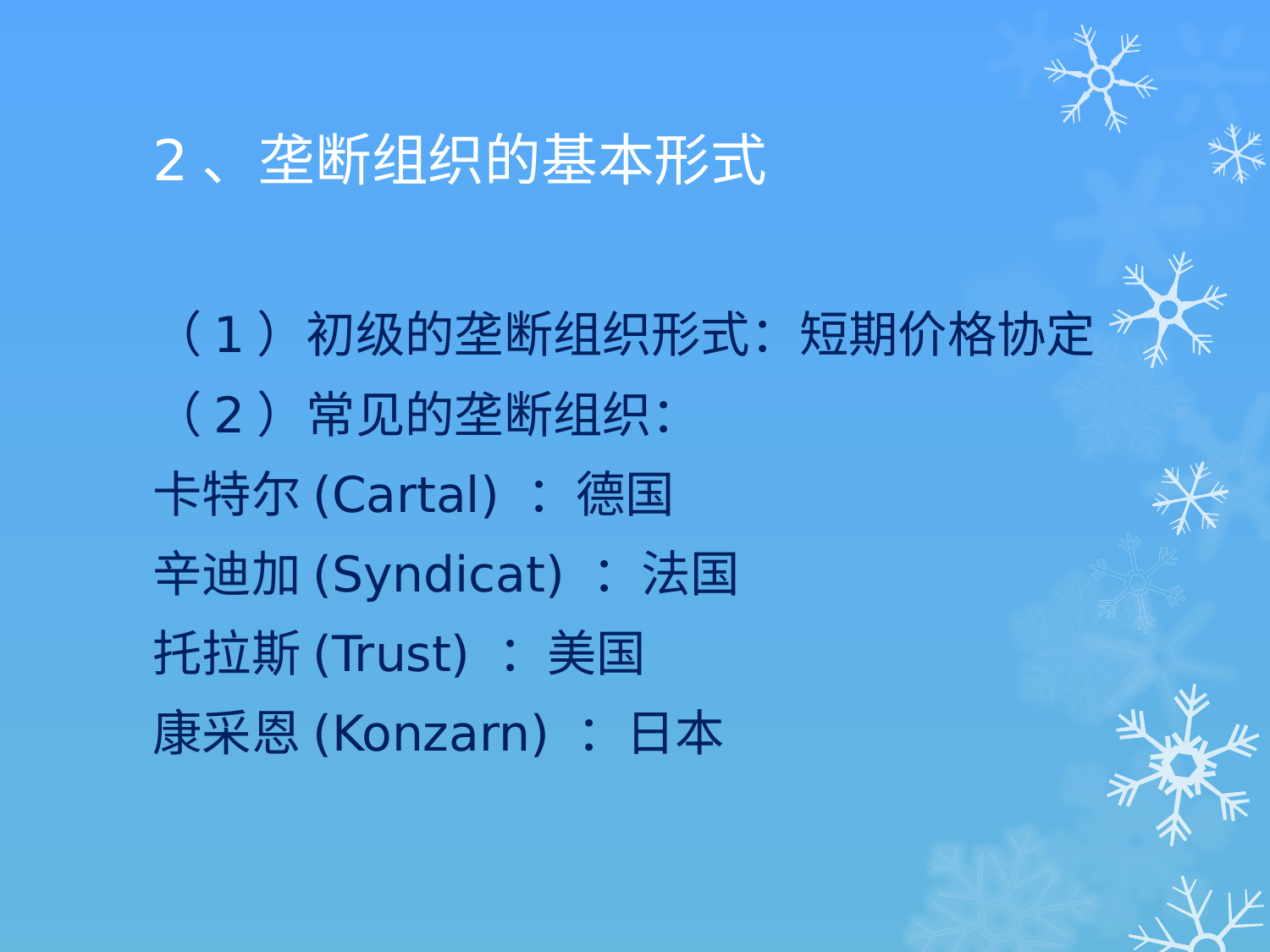

# 2、垄断组织的基本形式
（1）初级的垄断组织形式：短期价格协定
（2）常见的垄断组织：
卡特尔(Cartal) ：德国
辛迪加(Syndicat) ：法国
托拉斯(Trust) ：美国
康采恩(Konzarn) ：日本